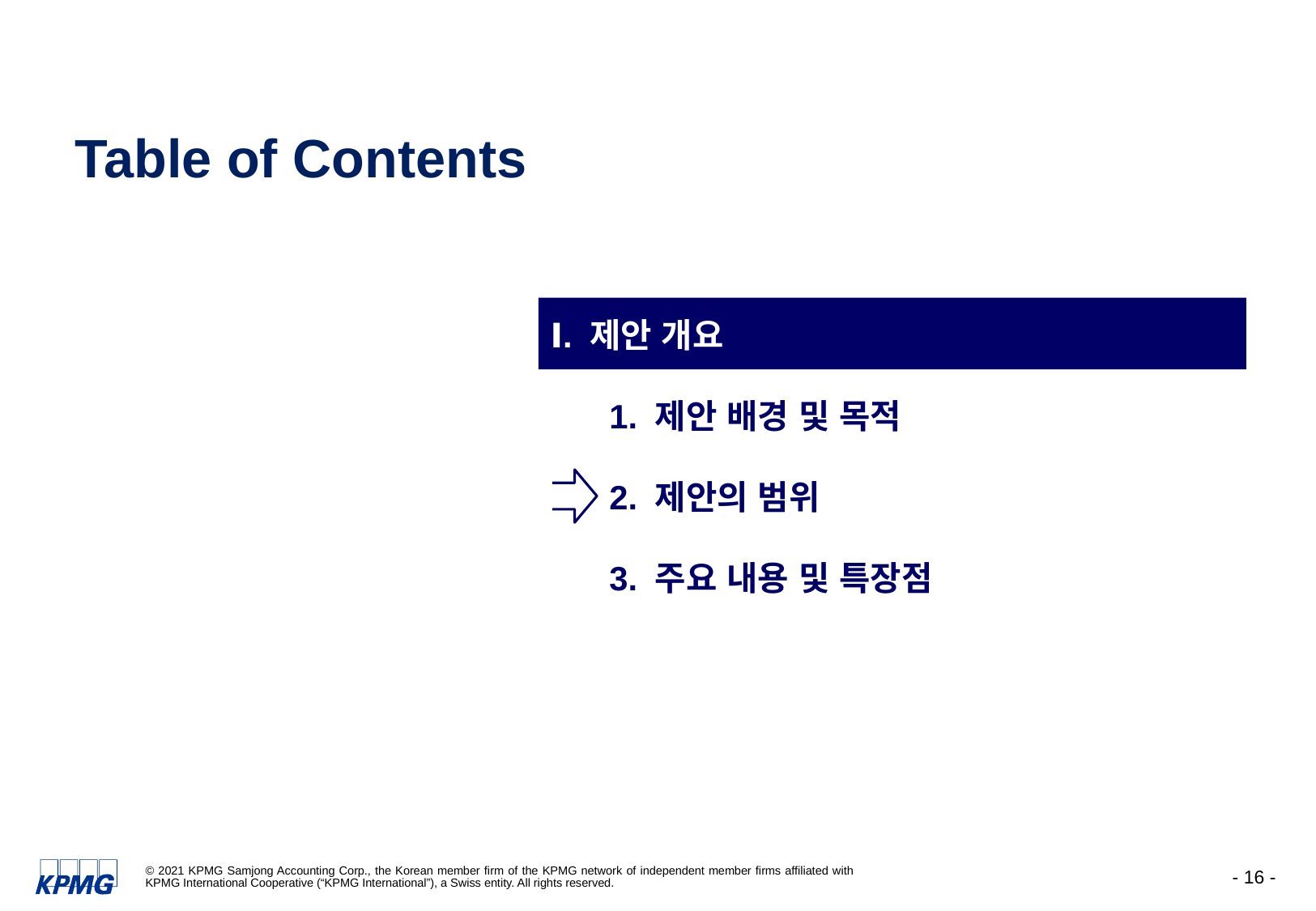

Table of Contents

Ⅰ. 제안 개요
1. 제안 배경 및 목적
2. 제안의 범위
3. 주요 내용 및 특장점